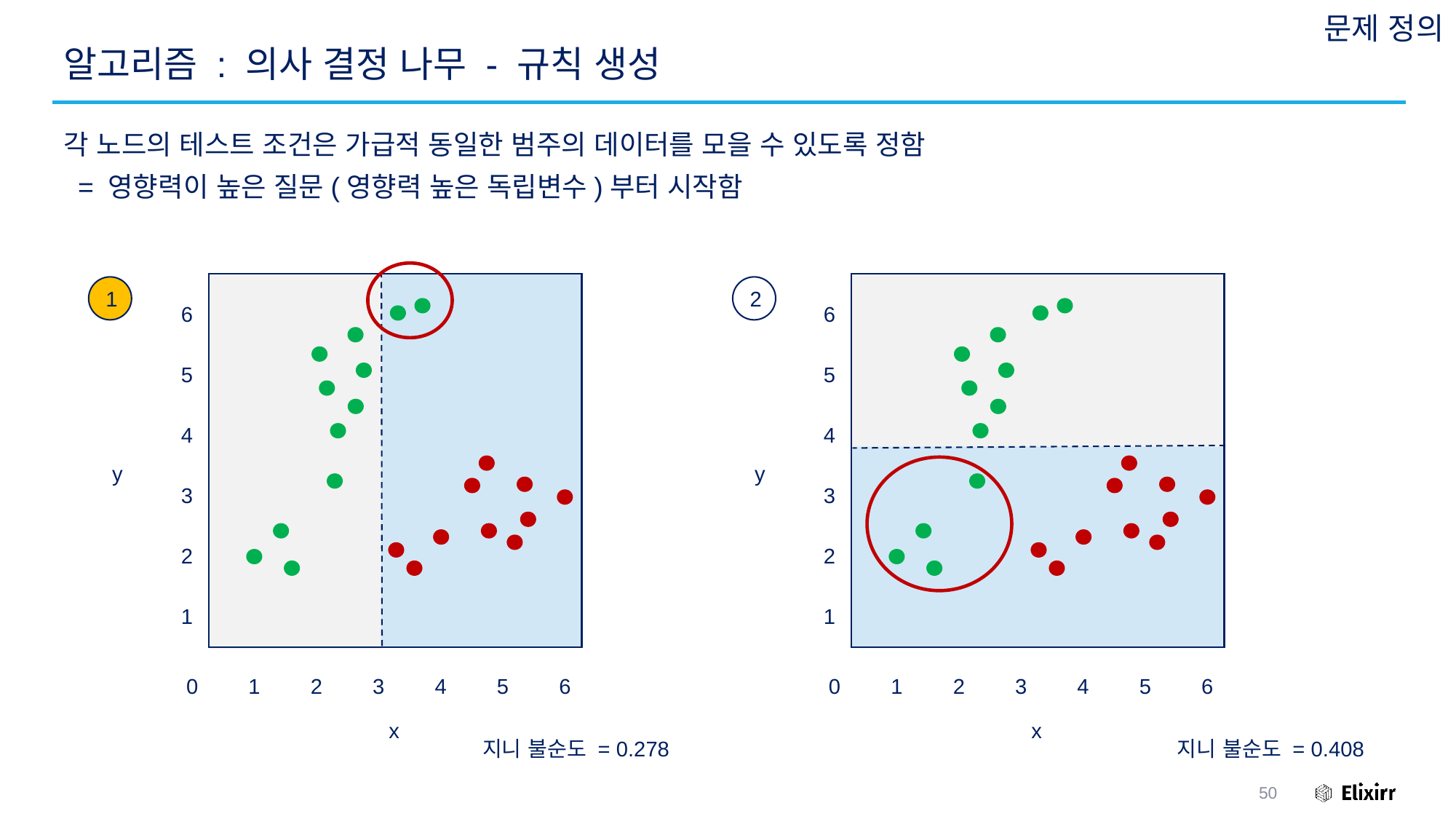

문제 정의
# 알고리즘 : 의사 결정 나무 - 규칙 생성
각 노드의 테스트 조건은 가급적 동일한 범주의 데이터를 모을 수 있도록 정함
 = 영향력이 높은 질문(영향력 높은 독립변수)부터 시작함

6
6
1
2

5
5

4
4

y
y

3
3

2
2

1
1
0
1
2
3
4
5
6
0
1
2
3
4
5
6
x
x
지니 불순도 = 0.278
지니 불순도 = 0.408
50